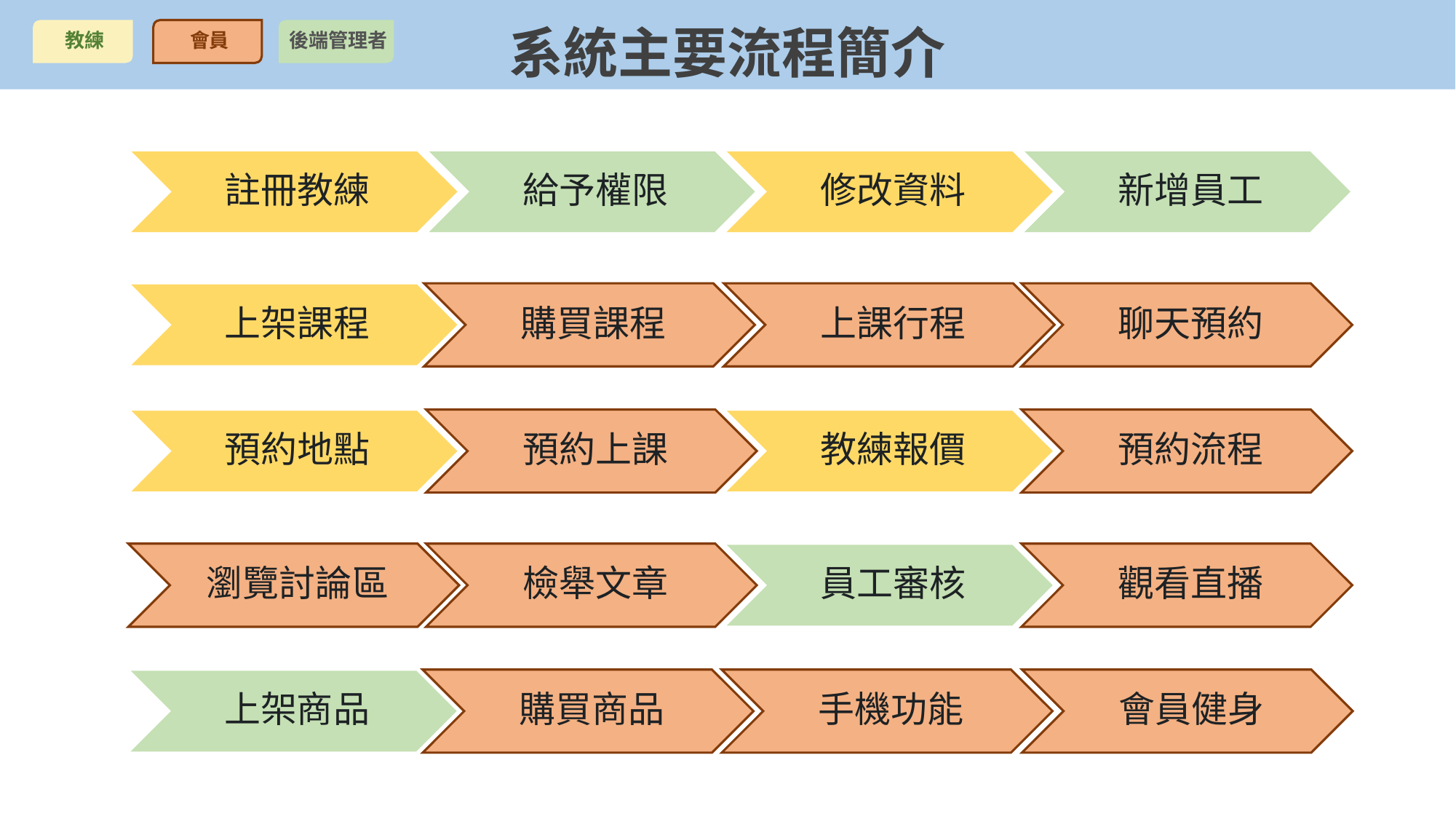

系統主要流程簡介
教練
會員
後端管理者
註冊教練
給予權限
修改資料
新增員工
上架課程
購買課程
上課行程
聊天預約
預約地點
預約上課
教練報價
預約流程
瀏覽討論區
檢舉文章
員工審核
觀看直播
上架商品
購買商品
手機功能
會員健身